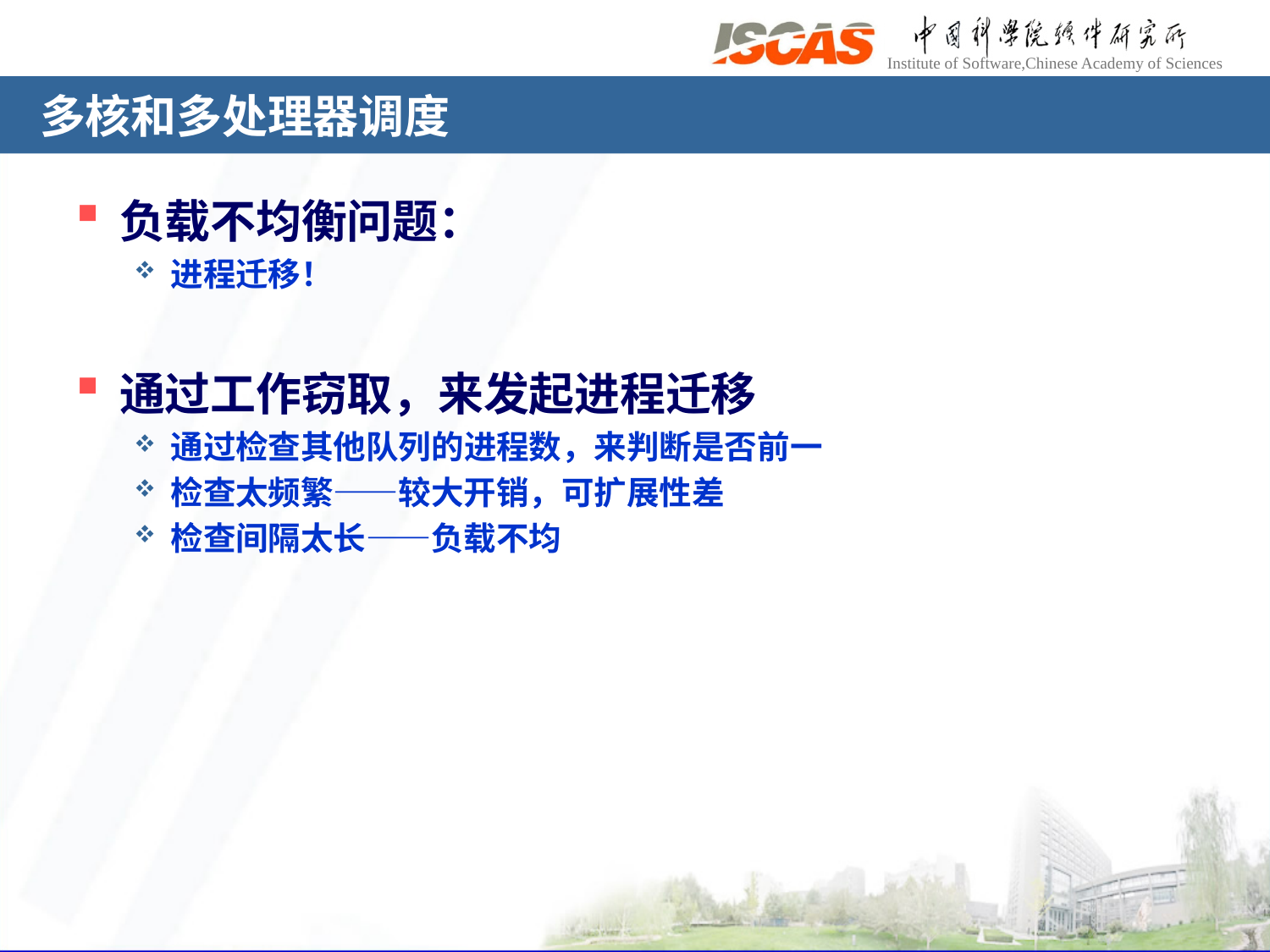

# 多核和多处理器调度
负载不均衡问题：
进程迁移！

通过工作窃取，来发起进程迁移
通过检查其他队列的进程数，来判断是否前一
检查太频繁——较大开销，可扩展性差
检查间隔太长——负载不均